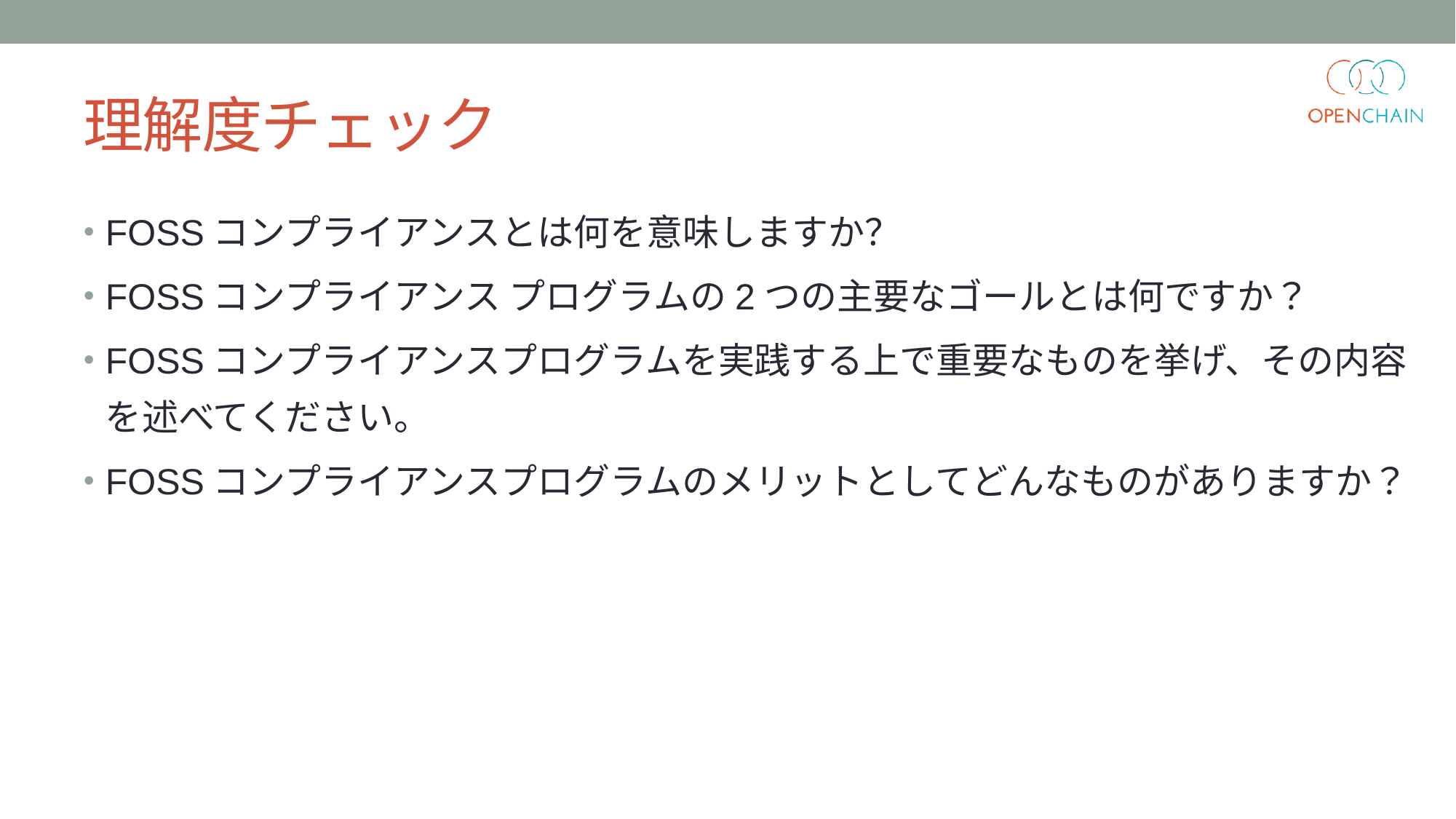

# 理解度チェック
FOSSコンプライアンスとは何を意味しますか？
FOSSコンプライアンス プログラムの2つの主要なゴールとは何ですか？
FOSSコンプライアンスプログラムを実践する上で重要なものを挙げ、その内容を述べてください。
FOSSコンプライアンスプログラムのメリットとしてどんなものがありますか？